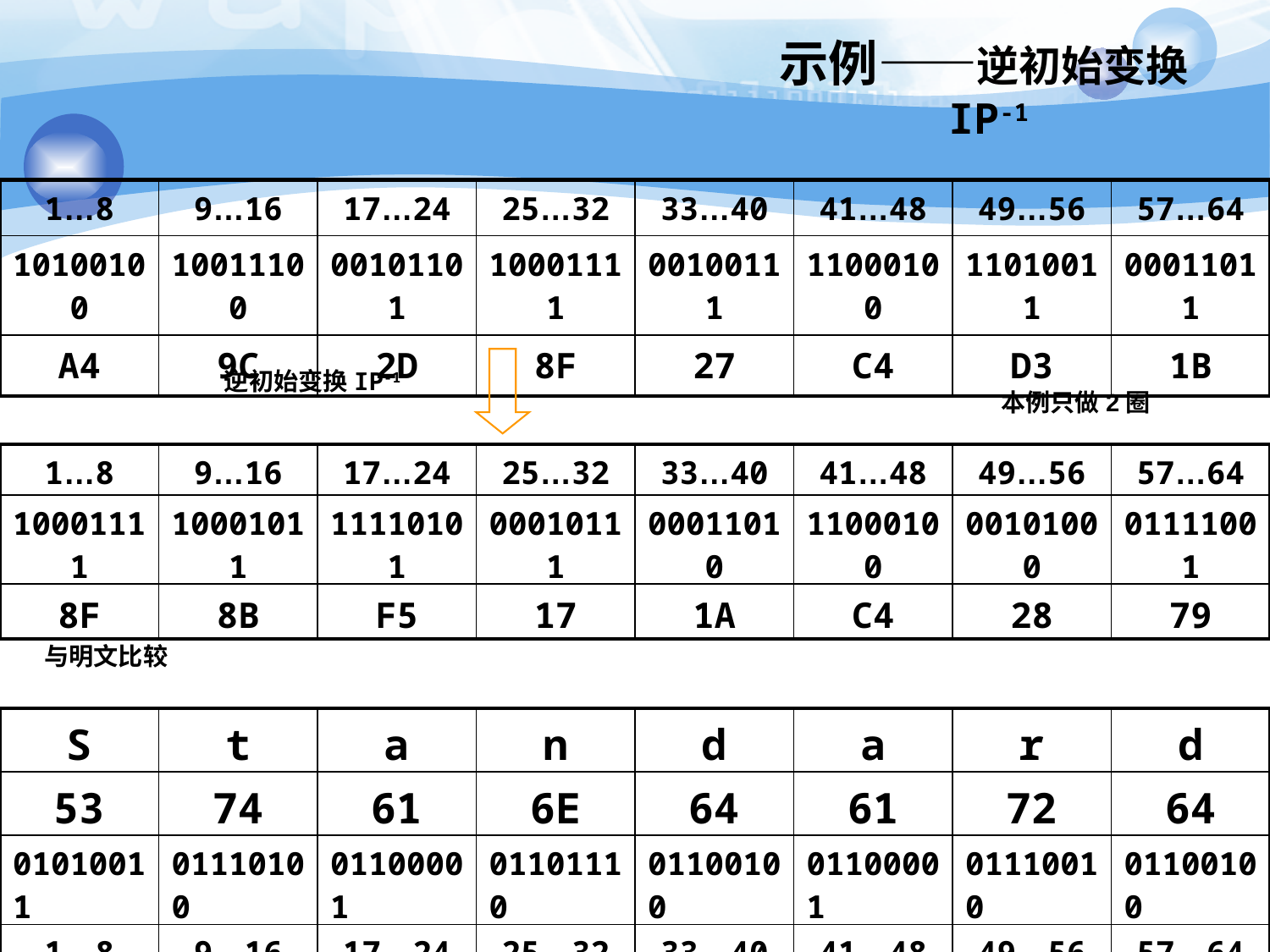

# 示例——逆初始变换IP-1
| 1…8 | 9…16 | 17…24 | 25…32 | 33…40 | 41…48 | 49…56 | 57…64 |
| --- | --- | --- | --- | --- | --- | --- | --- |
| 10100100 | 10011100 | 00101101 | 10001111 | 00100111 | 11000100 | 11010011 | 00011011 |
| A4 | 9C | 2D | 8F | 27 | C4 | D3 | 1B |

逆初始变换IP-1
本例只做2圈
| 1…8 | 9…16 | 17…24 | 25…32 | 33…40 | 41…48 | 49…56 | 57…64 |
| --- | --- | --- | --- | --- | --- | --- | --- |
| 10001111 | 10001011 | 11110101 | 00010111 | 00011010 | 11000100 | 00101000 | 01111001 |
| 8F | 8B | F5 | 17 | 1A | C4 | 28 | 79 |
与明文比较
| S | t | a | n | d | a | r | d |
| --- | --- | --- | --- | --- | --- | --- | --- |
| 53 | 74 | 61 | 6E | 64 | 61 | 72 | 64 |
| 01010011 | 01110100 | 01100001 | 01101110 | 01100100 | 01100001 | 01110010 | 01100100 |
| 1…8 | 9…16 | 17…24 | 25…32 | 33…40 | 41…48 | 49…56 | 57…64 |